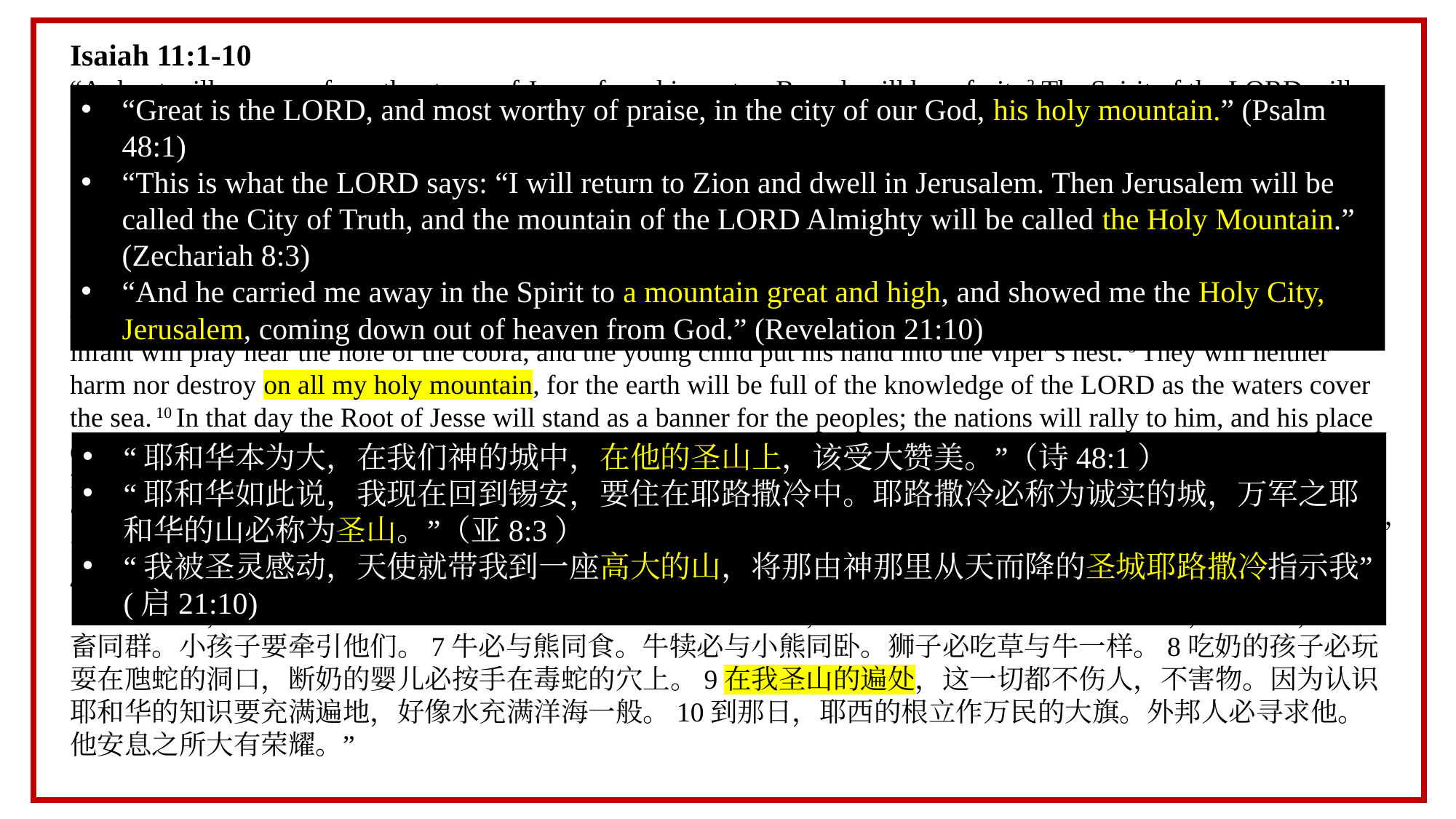

Isaiah 11:1-10
“A shoot will come up from the stump of Jesse; from his roots a Branch will bear fruit. 2 The Spirit of the LORD will rest on him— the Spirit of wisdom and of understanding, the Spirit of counsel and of power, the Spirit of knowledge and of the fear of the LORD— 3 and he will delight in the fear of the LORD. He will not judge by what he sees with his eyes or decide by what he hears with his ears; 4 but with righteousness he will judge the needy, with justice he will give decisions for the poor of the earth. He will strike the earth with the rod of his mouth; with the breath of his lips he will slay the wicked. 5 Righteousness will be his belt and faithfulness the sash around his waist. 6 The wolf will live with the lamb, the leopard will lie down with the goat, the calf and the lion and the yearling together; and a little child will lead them. 7 The cow will feed with the bear, their young will lie down together, and the lion will eat straw like the ox. 8 The infant will play near the hole of the cobra, and the young child put his hand into the viper’s nest. 9 They will neither harm nor destroy on all my holy mountain, for the earth will be full of the knowledge of the LORD as the waters cover the sea. 10 In that day the Root of Jesse will stand as a banner for the peoples; the nations will rally to him, and his place of rest will be glorious.
赛11:1-10
“1从耶西的本必发一条，从他根生的枝子必结果实。2耶和华的灵必住在他身上，就是使他有智慧和聪明的灵，谋略和能力的灵，知识和敬畏耶和华的灵。3他必以敬畏耶和华为乐。行审判不凭眼见，断是非也不凭耳闻。4却要以公义审判贫穷人，以正直判断世上的谦卑人。以口中的杖击打世界。以嘴里的气杀戮恶人。5公义必当他的腰带，信实必当他胁下的带子。6豺狼必与绵羊羔同居，豹子与山羊羔同卧。少壮狮子，与牛犊，并肥畜同群。小孩子要牵引他们。7牛必与熊同食。牛犊必与小熊同卧。狮子必吃草与牛一样。8吃奶的孩子必玩耍在虺蛇的洞口，断奶的婴儿必按手在毒蛇的穴上。9在我圣山的遍处，这一切都不伤人，不害物。因为认识耶和华的知识要充满遍地，好像水充满洋海一般。10到那日，耶西的根立作万民的大旗。外邦人必寻求他。他安息之所大有荣耀。”
“Great is the LORD, and most worthy of praise, in the city of our God, his holy mountain.” (Psalm 48:1)
“This is what the LORD says: “I will return to Zion and dwell in Jerusalem. Then Jerusalem will be called the City of Truth, and the mountain of the LORD Almighty will be called the Holy Mountain.” (Zechariah 8:3)
“And he carried me away in the Spirit to a mountain great and high, and showed me the Holy City, Jerusalem, coming down out of heaven from God.” (Revelation 21:10)
“耶和华本为大，在我们神的城中，在他的圣山上，该受大赞美。”（诗48:1）
“耶和华如此说，我现在回到锡安，要住在耶路撒冷中。耶路撒冷必称为诚实的城，万军之耶和华的山必称为圣山。”（亚8:3）
“我被圣灵感动，天使就带我到一座高大的山，将那由神那里从天而降的圣城耶路撒冷指示我” (启21:10)